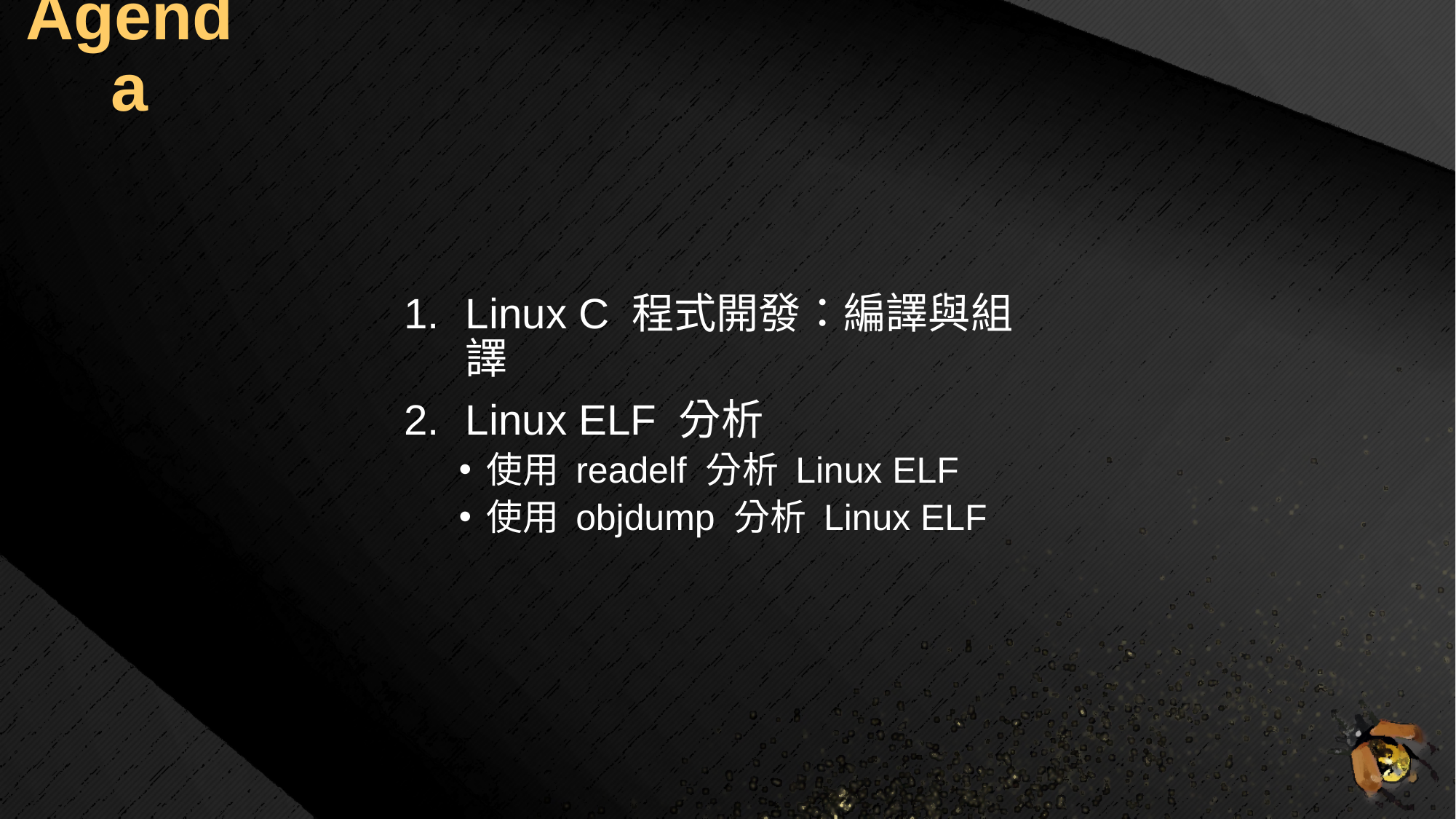

# Agenda
Linux C 程式開發：編譯與組譯
Linux ELF 分析
使用 readelf 分析 Linux ELF
使用 objdump 分析 Linux ELF